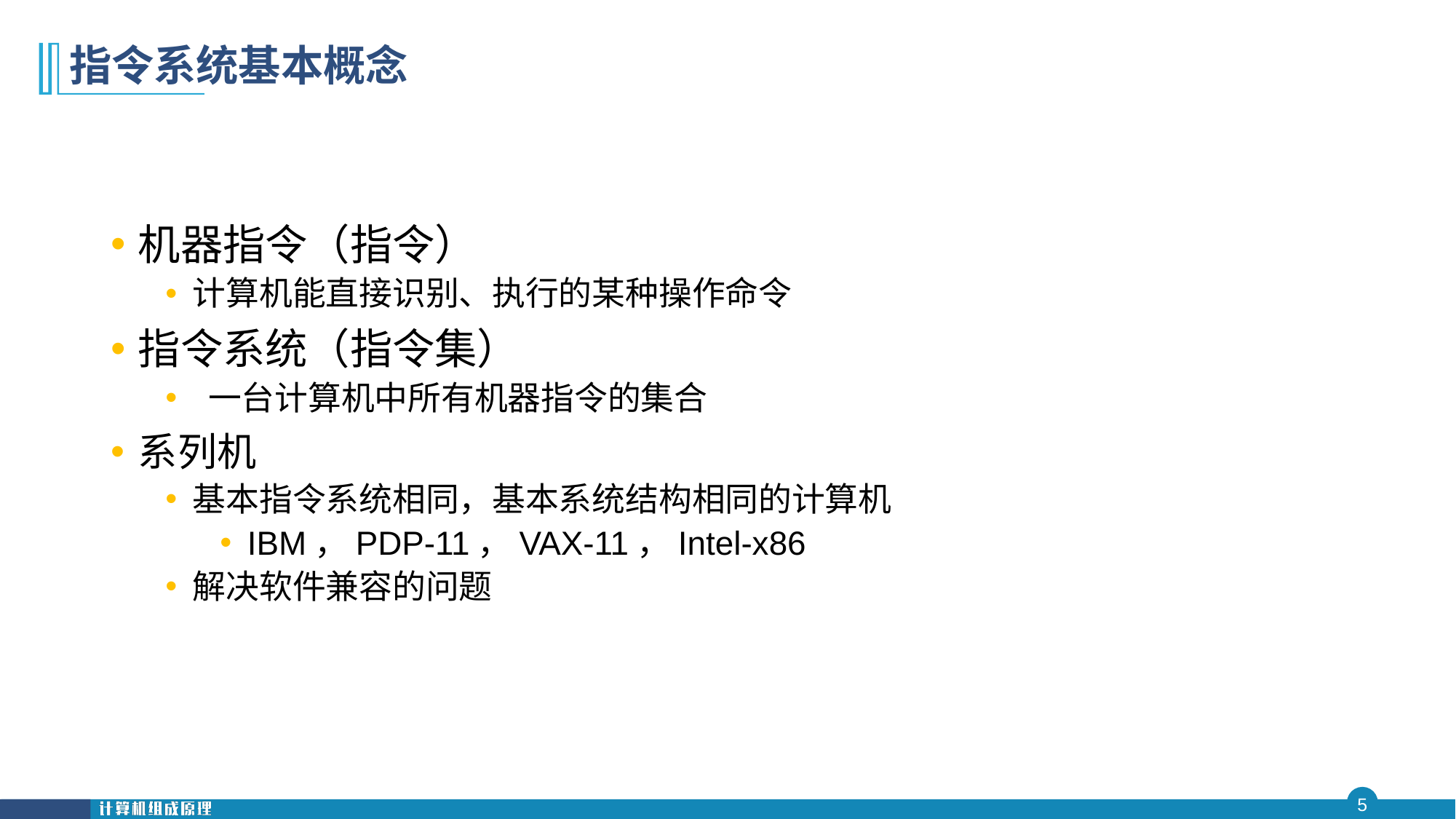

# 指令系统基本概念
机器指令（指令）
计算机能直接识别、执行的某种操作命令
指令系统（指令集）
 一台计算机中所有机器指令的集合
系列机
基本指令系统相同，基本系统结构相同的计算机
IBM，PDP-11，VAX-11，Intel-x86
解决软件兼容的问题